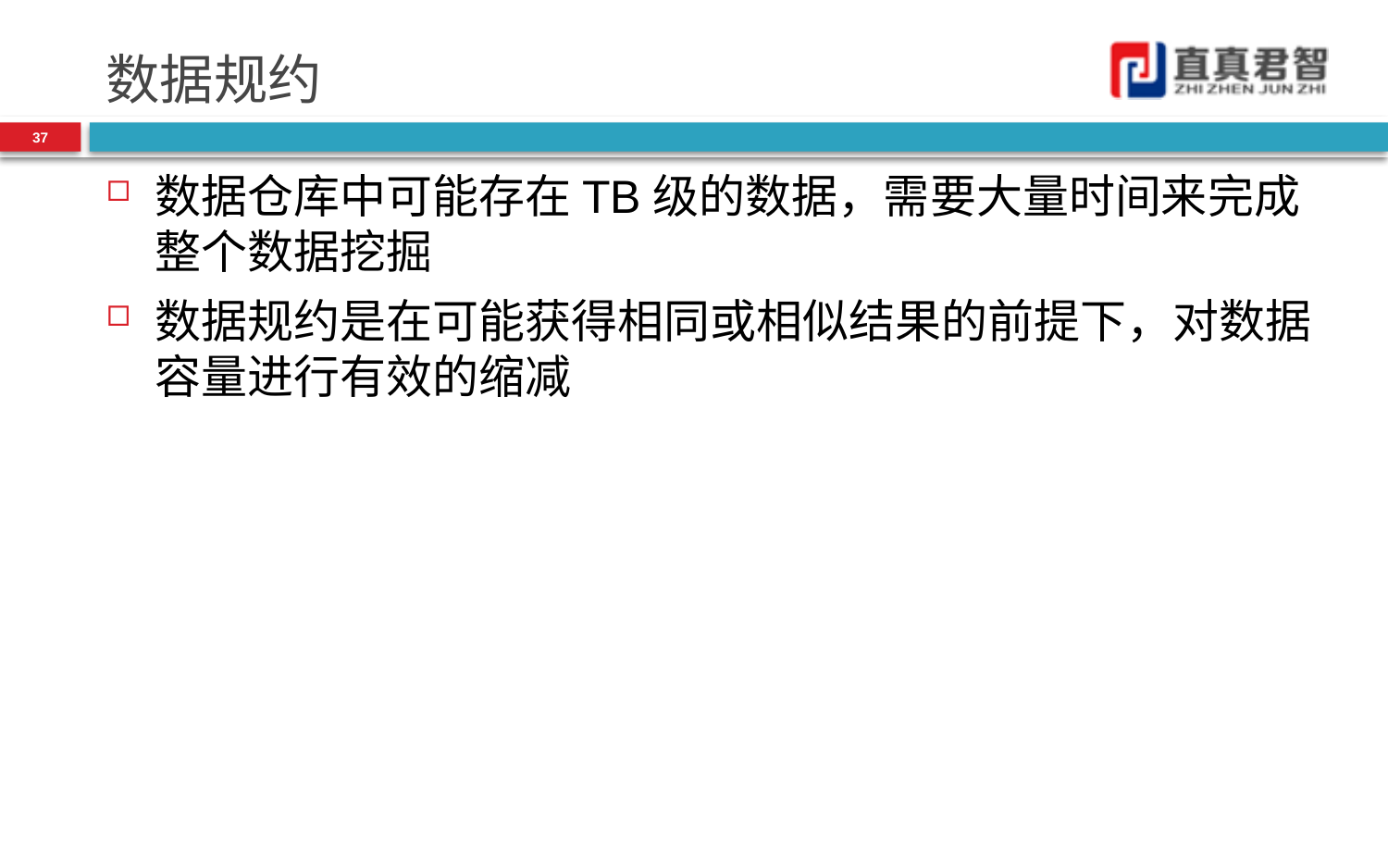

# 数据规约
37
数据仓库中可能存在TB级的数据，需要大量时间来完成整个数据挖掘
数据规约是在可能获得相同或相似结果的前提下，对数据容量进行有效的缩减